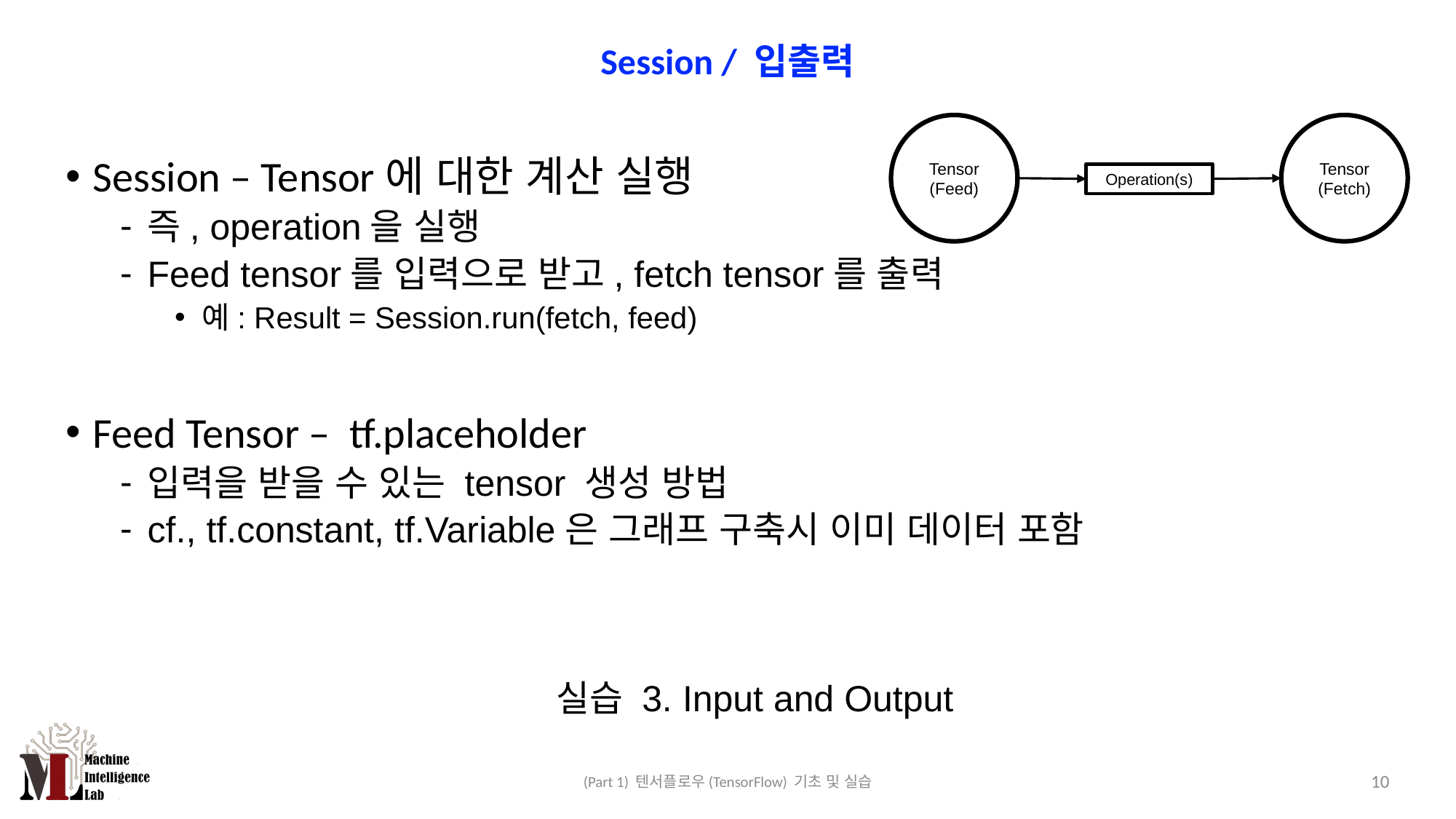

# Session / 입출력
Tensor
(Feed)
Tensor
(Fetch)
Operation(s)
Session – Tensor에 대한 계산 실행
즉, operation을 실행
Feed tensor를 입력으로 받고, fetch tensor를 출력
예: Result = Session.run(fetch, feed)

Feed Tensor –  tf.placeholder
입력을 받을 수 있는 tensor 생성 방법
cf., tf.constant, tf.Variable은 그래프 구축시 이미 데이터 포함

실습 3. Input and Output
10
(Part 1) 텐서플로우(TensorFlow) 기초 및 실습